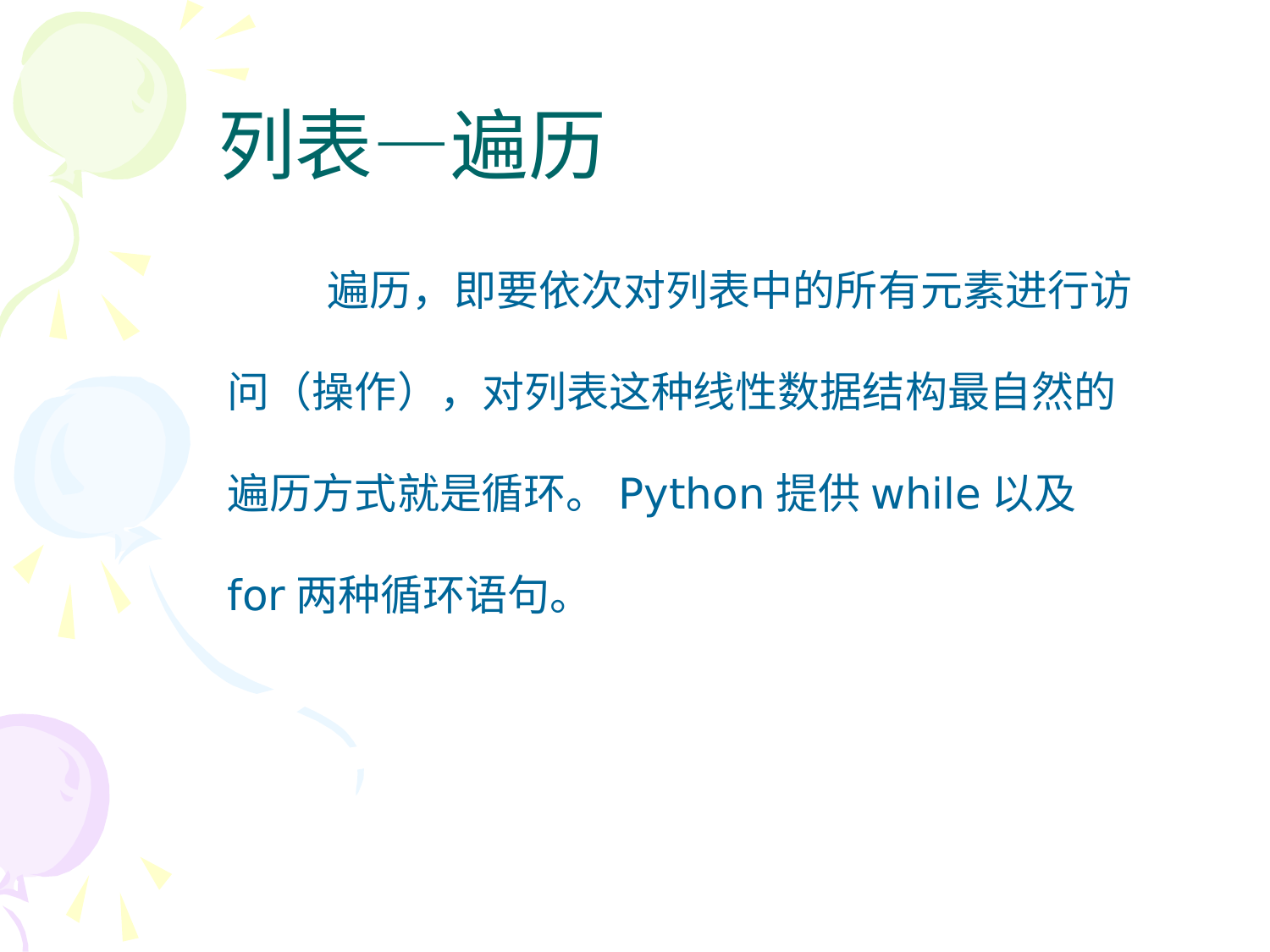

# 列表—遍历
遍历，即要依次对列表中的所有元素进行访问（操作），对列表这种线性数据结构最自然的遍历方式就是循环。Python提供while以及for两种循环语句。